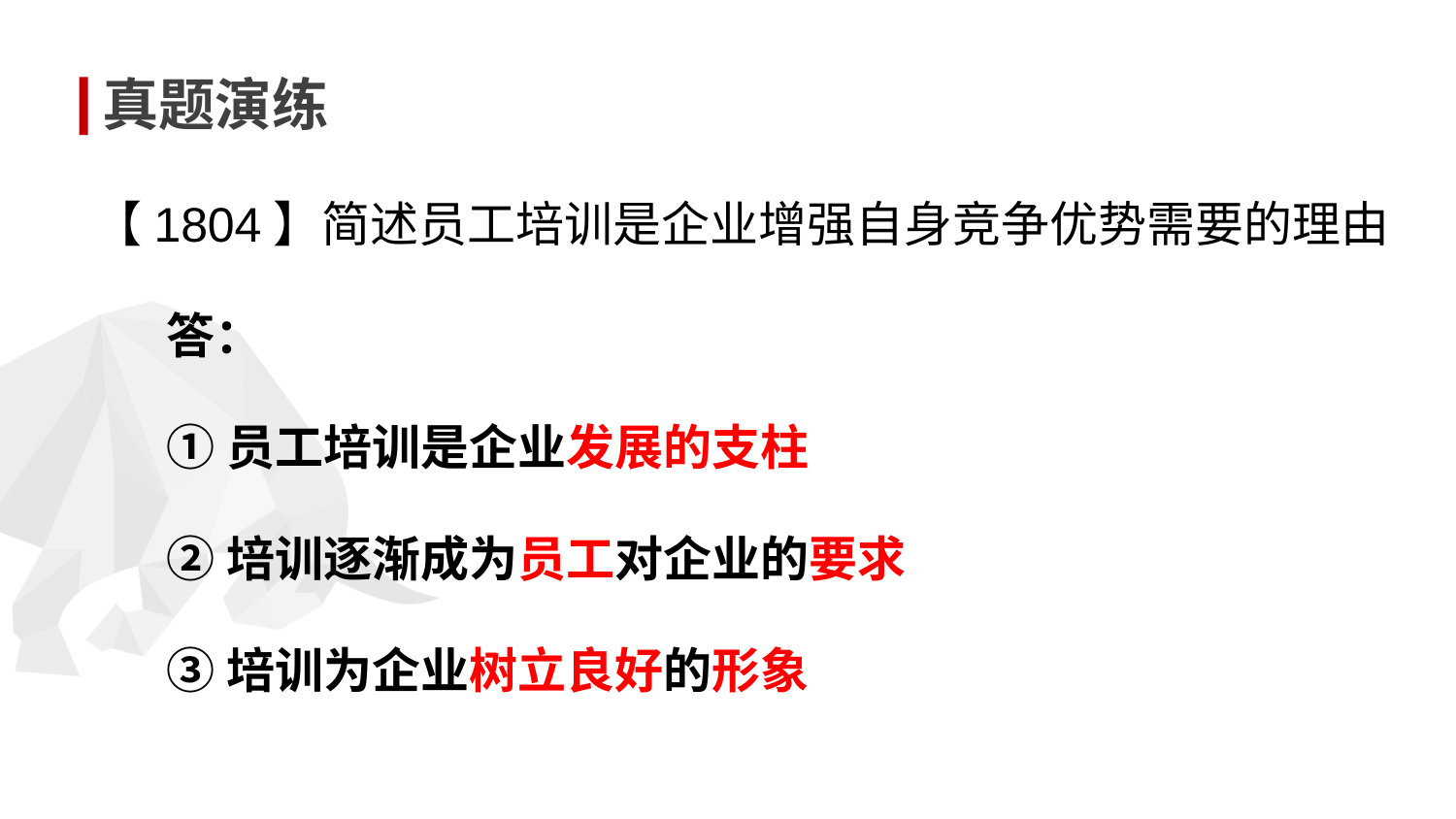

真题演练
【1804】简述员工培训是企业增强自身竞争优势需要的理由
答：
①员工培训是企业发展的支柱
②培训逐渐成为员工对企业的要求
③培训为企业树立良好的形象